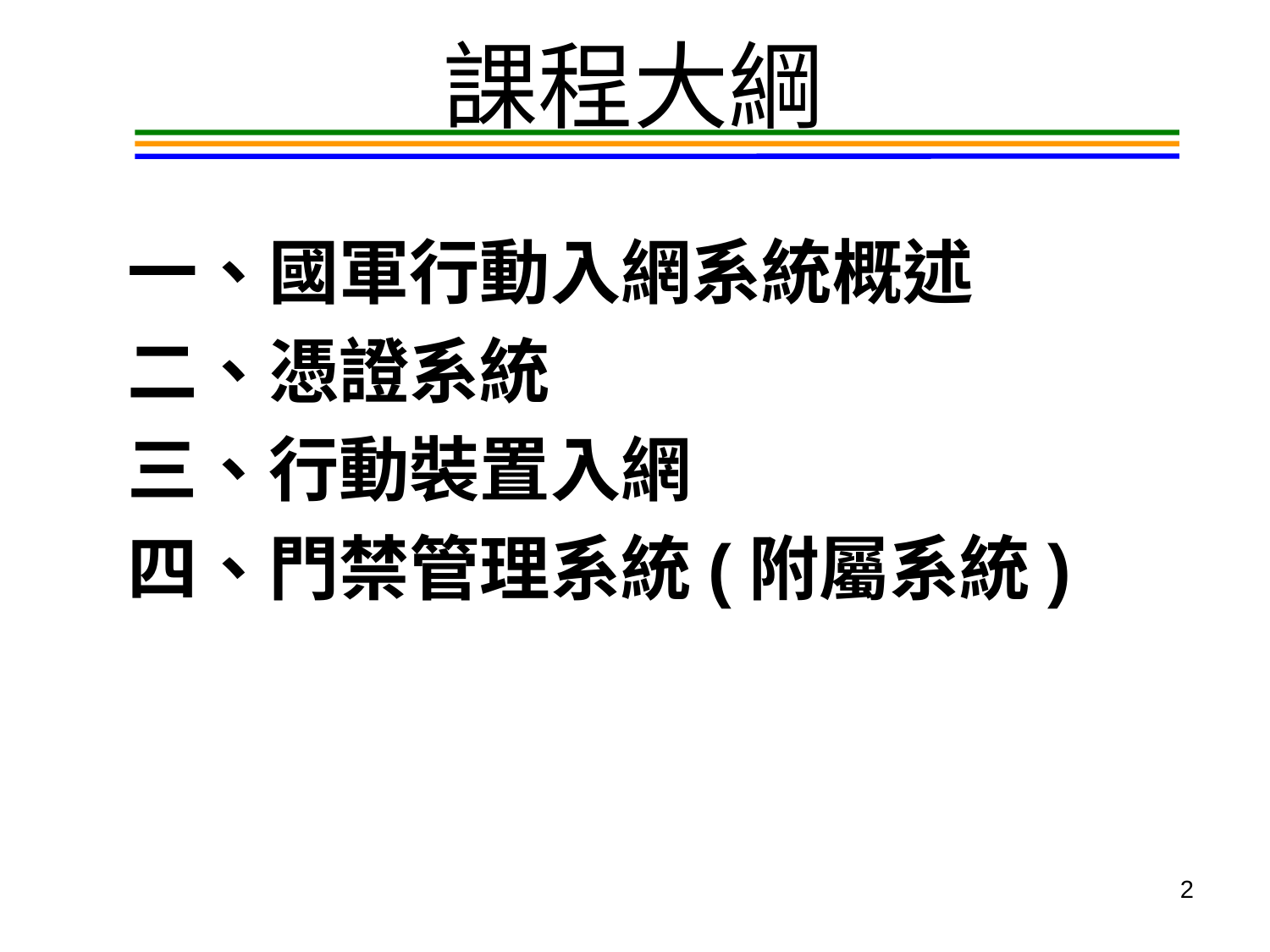

課程大綱
一、國軍行動入網系統概述
二、憑證系統
三、行動裝置入網
四、門禁管理系統(附屬系統)
2